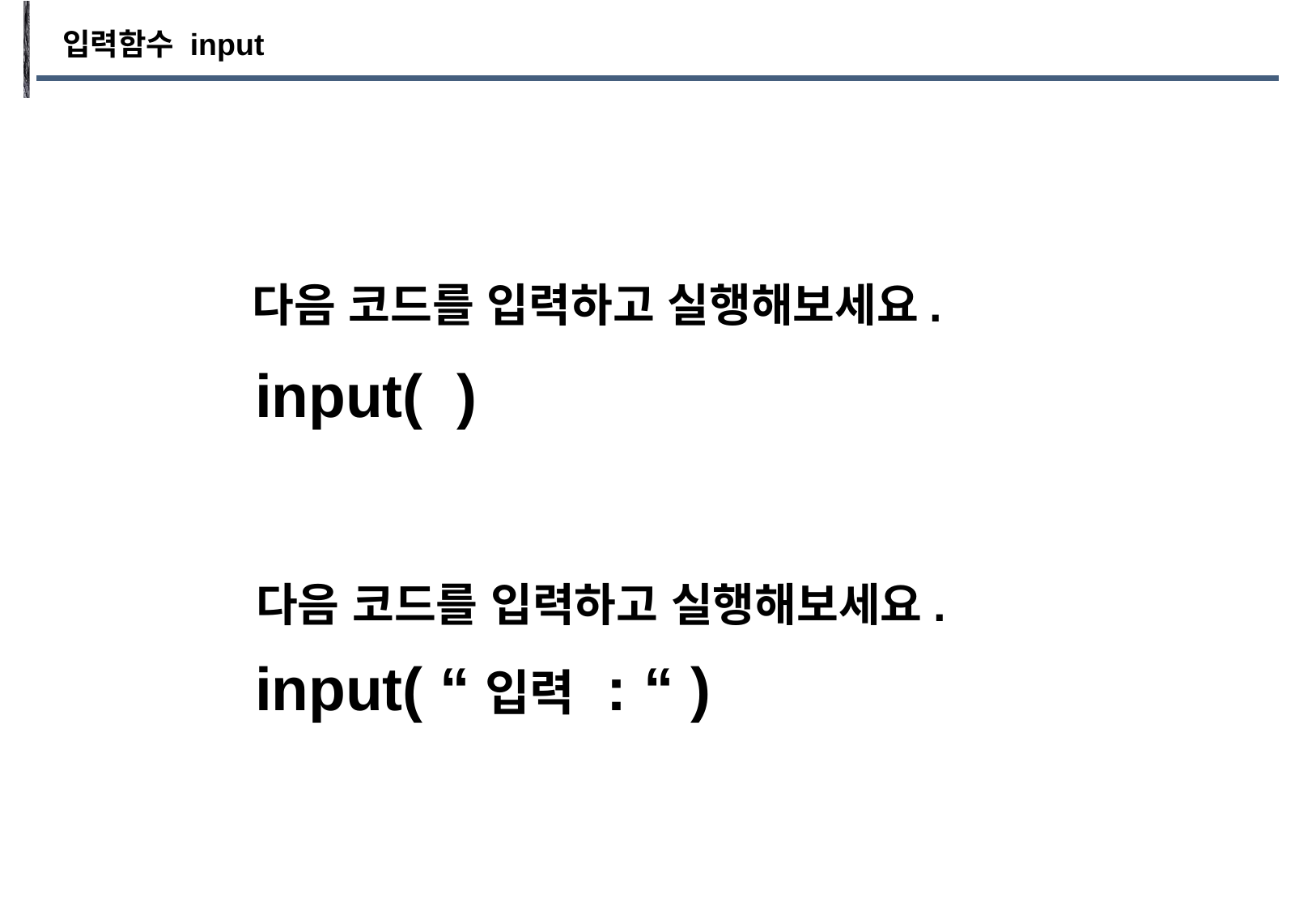

입력함수 input

다음 코드를 입력하고 실행해보세요.
input(  )
다음 코드를 입력하고 실행해보세요.
input( “입력 : “ )